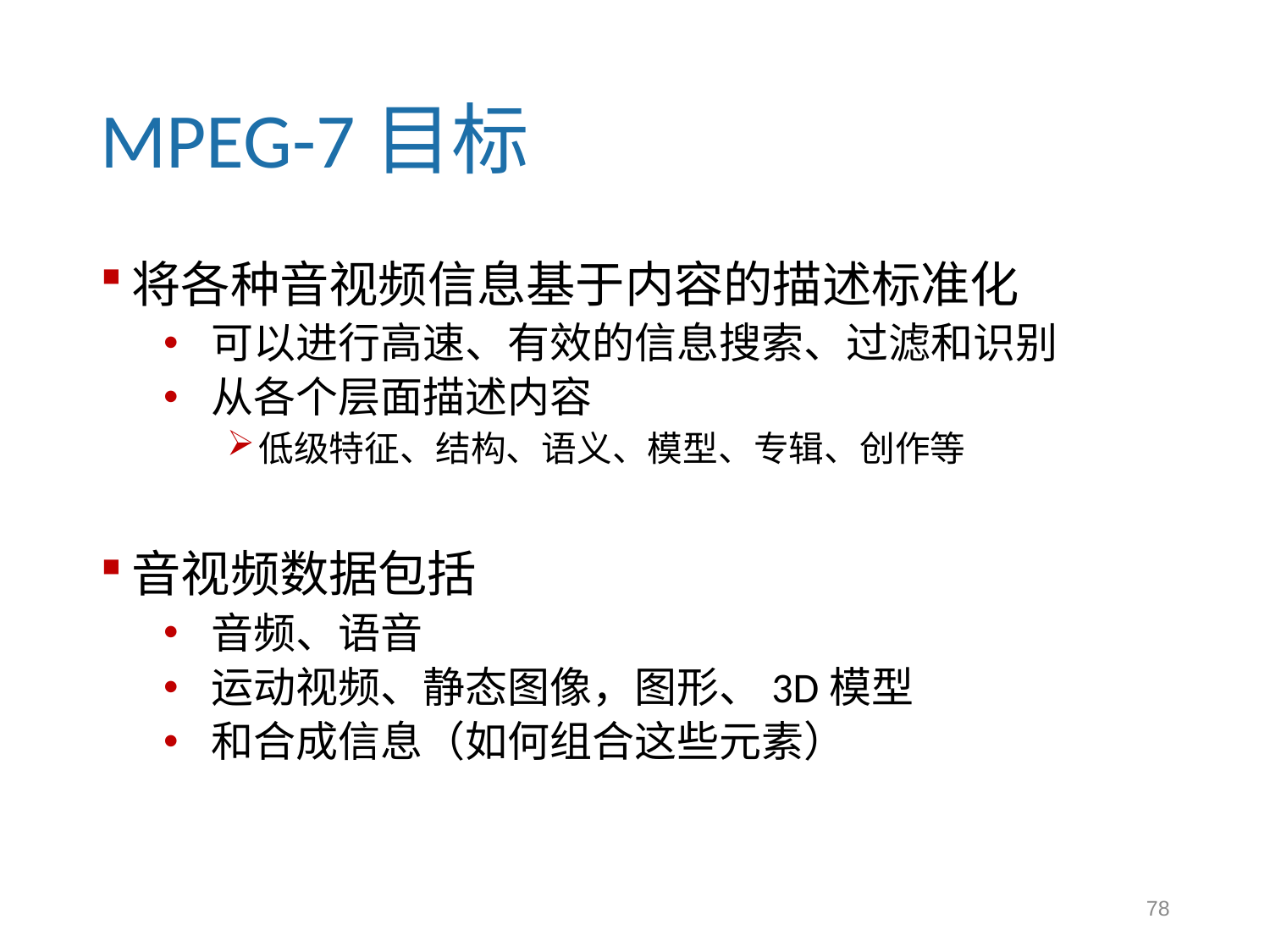

# MPEG-7目标
将各种音视频信息基于内容的描述标准化
可以进行高速、有效的信息搜索、过滤和识别
从各个层面描述内容
低级特征、结构、语义、模型、专辑、创作等

音视频数据包括
音频、语音
运动视频、静态图像，图形、3D模型
和合成信息（如何组合这些元素）

78